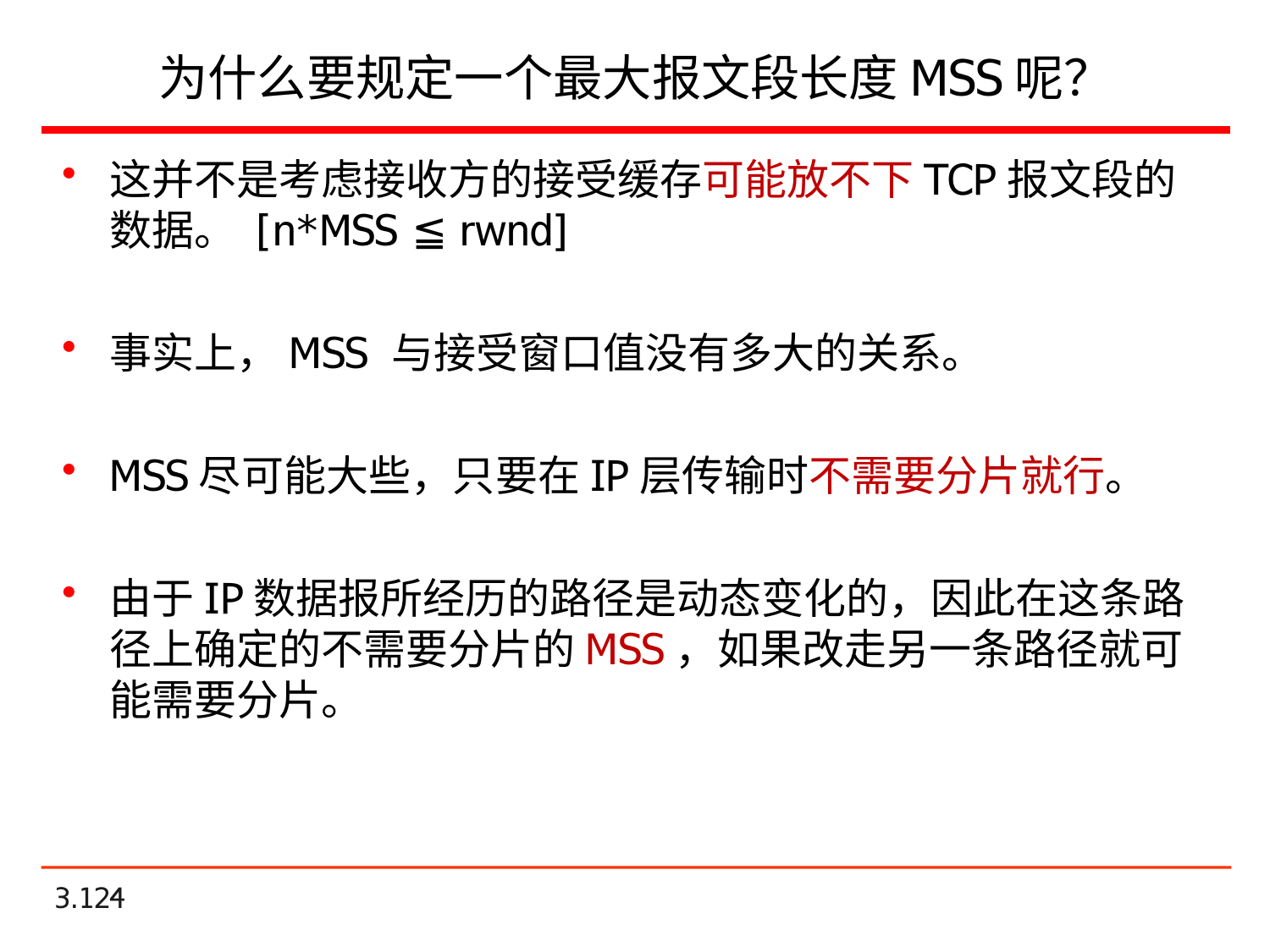

# 为什么要规定一个最大报文段长度MSS呢？
这并不是考虑接收方的接受缓存可能放不下TCP报文段的数据。 [n*MSS ≦ rwnd]

事实上，MSS 与接受窗口值没有多大的关系。

MSS尽可能大些，只要在IP层传输时不需要分片就行。

由于IP数据报所经历的路径是动态变化的，因此在这条路径上确定的不需要分片的MSS，如果改走另一条路径就可能需要分片。